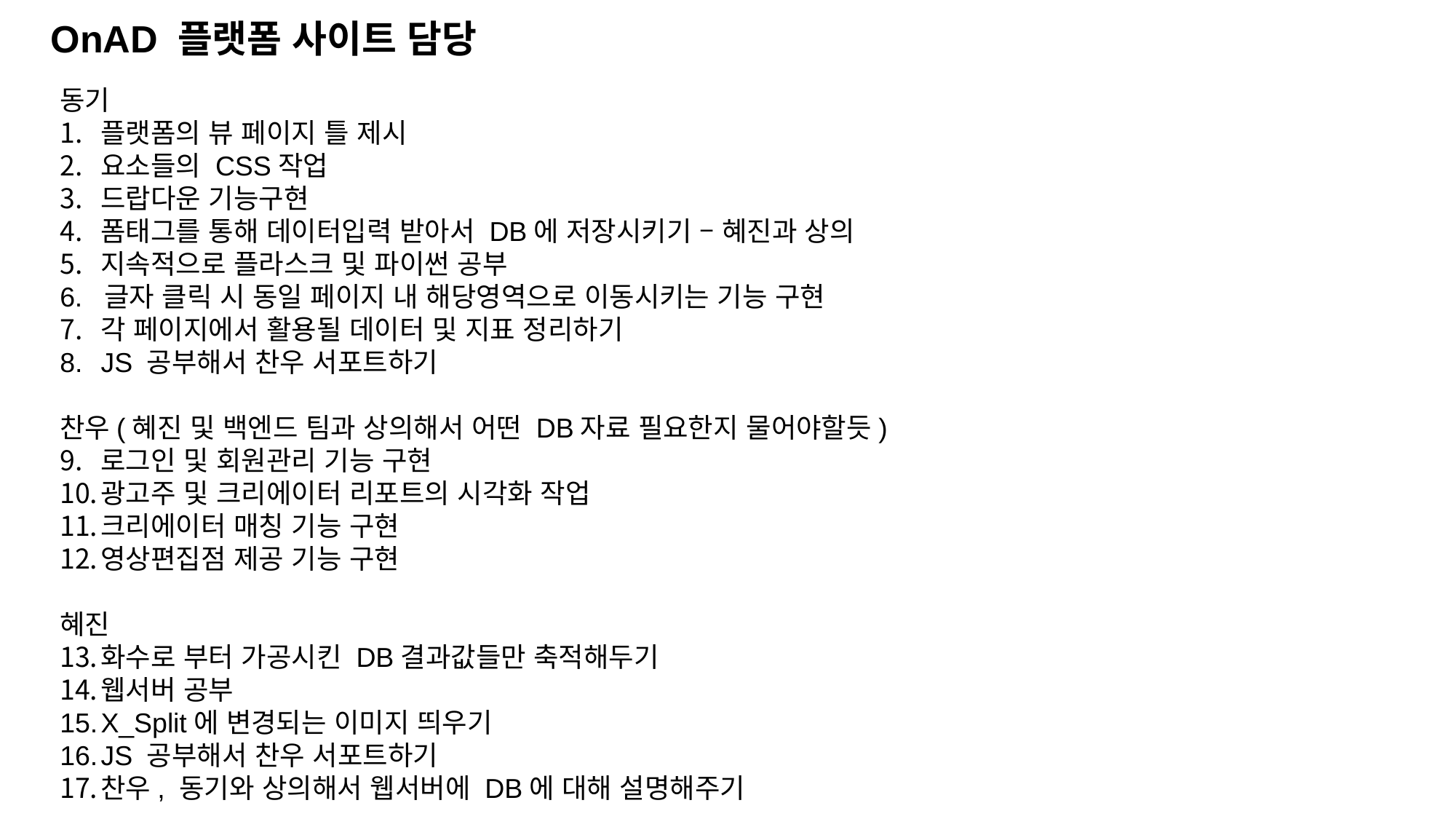

OnAD 플랫폼 사이트 담당
동기
플랫폼의 뷰 페이지 틀 제시
요소들의 CSS작업
드랍다운 기능구현
폼태그를 통해 데이터입력 받아서 DB에 저장시키기 – 혜진과 상의
지속적으로 플라스크 및 파이썬 공부
6.  글자 클릭 시 동일 페이지 내 해당영역으로 이동시키는 기능 구현
각 페이지에서 활용될 데이터 및 지표 정리하기
JS 공부해서 찬우 서포트하기

찬우(혜진 및 백엔드 팀과 상의해서 어떤 DB자료 필요한지 물어야할듯)
로그인 및 회원관리 기능 구현
광고주 및 크리에이터 리포트의 시각화 작업
크리에이터 매칭 기능 구현
영상편집점 제공 기능 구현

혜진
화수로 부터 가공시킨 DB결과값들만 축적해두기
웹서버 공부
X_Split에 변경되는 이미지 띄우기
JS 공부해서 찬우 서포트하기
찬우, 동기와 상의해서 웹서버에 DB에 대해 설명해주기